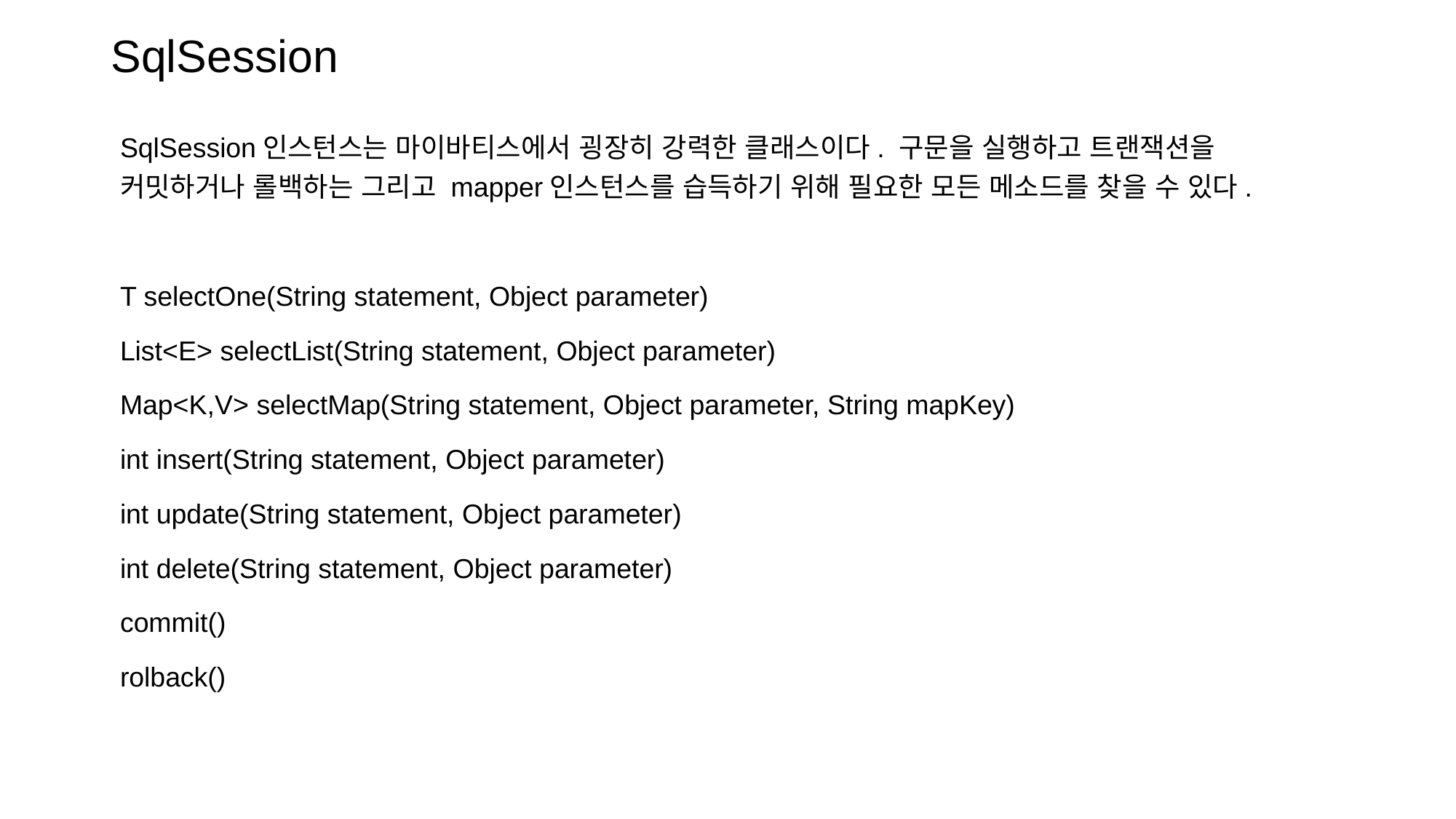

# SqlSession
SqlSession인스턴스는 마이바티스에서 굉장히 강력한 클래스이다. 구문을 실행하고 트랜잭션을 커밋하거나 롤백하는 그리고 mapper인스턴스를 습득하기 위해 필요한 모든 메소드를 찾을 수 있다.

T selectOne(String statement, Object parameter)
List<E> selectList(String statement, Object parameter)
Map<K,V> selectMap(String statement, Object parameter, String mapKey)
int insert(String statement, Object parameter)
int update(String statement, Object parameter)
int delete(String statement, Object parameter)
commit()
rolback()